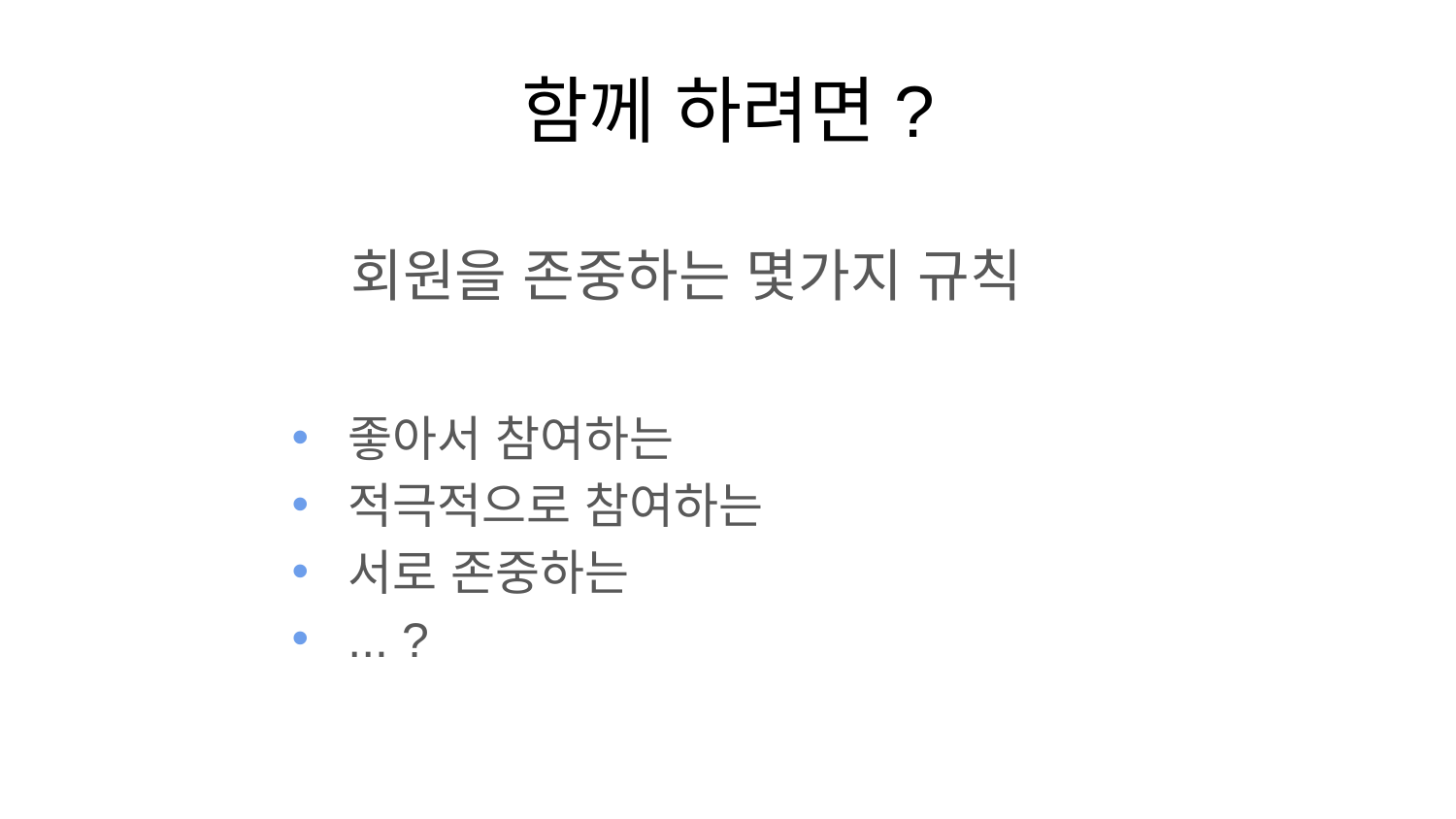

# 함께 하려면?
회원을 존중하는 몇가지 규칙
좋아서 참여하는
적극적으로 참여하는
서로 존중하는
... ?